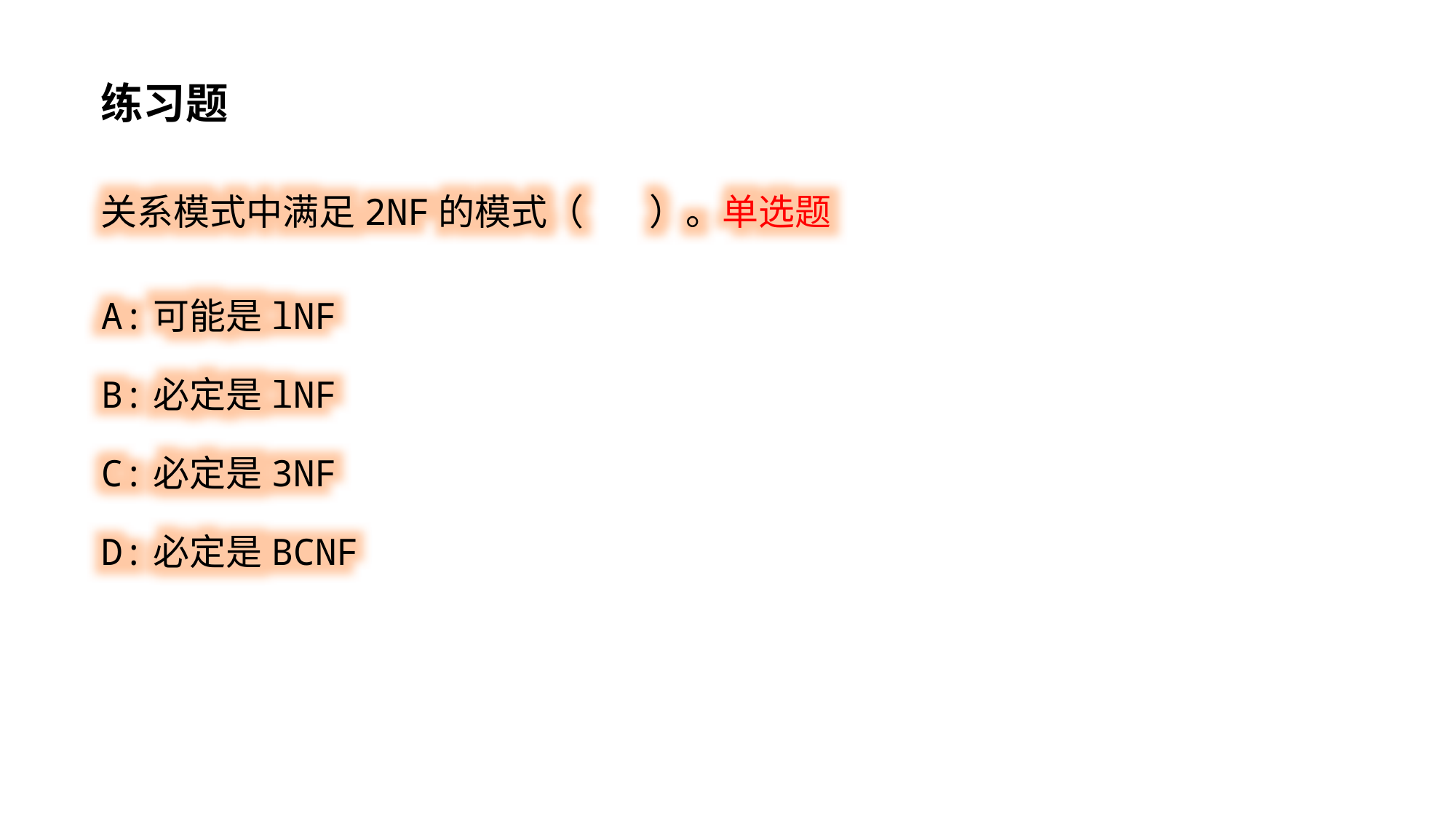

练习题
关系模式中满足2NF的模式（        ）。单选题

A:可能是lNF

B:必定是lNF

C:必定是3NF

D:必定是BCNF